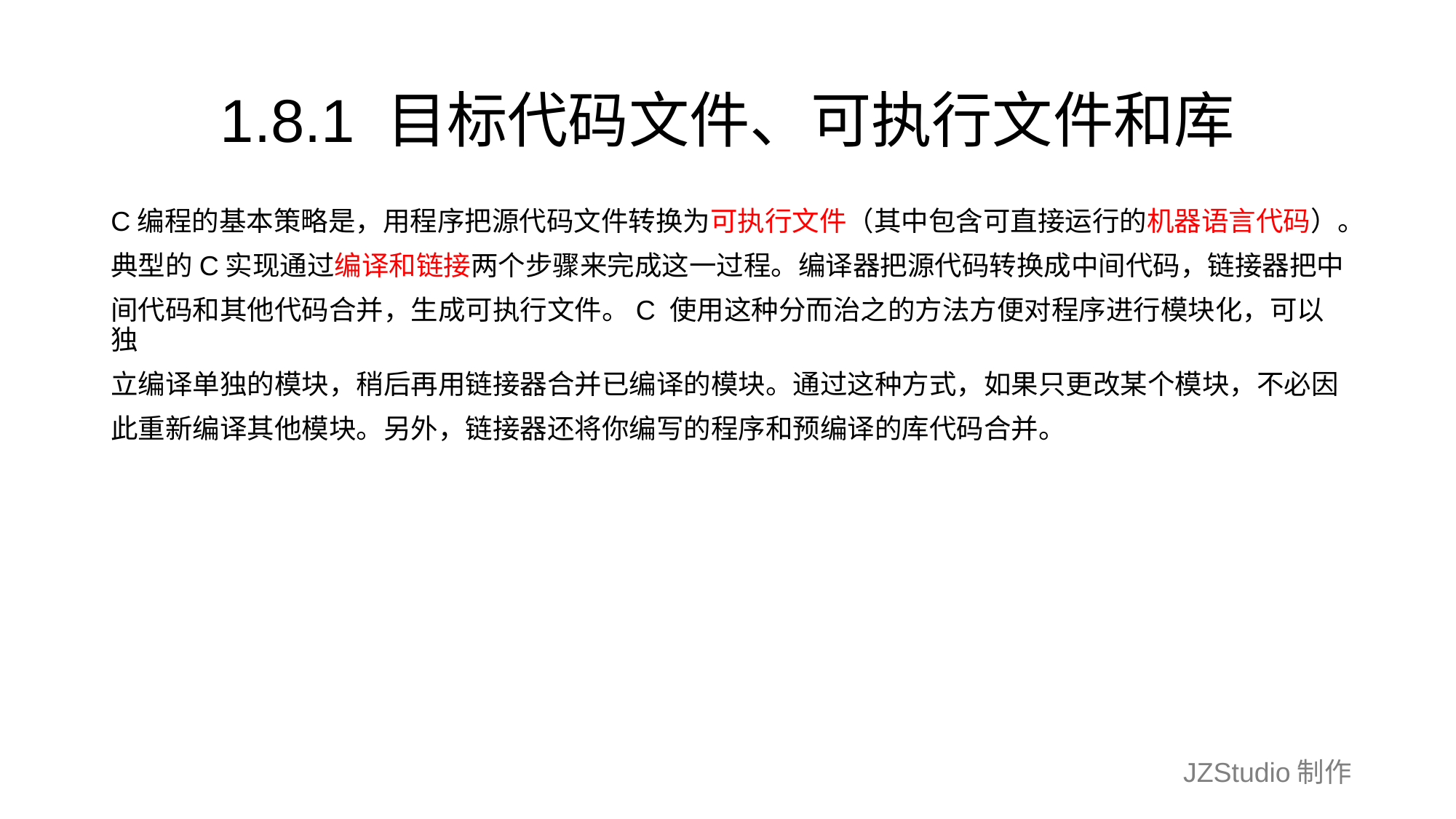

# 1.8.1 目标代码文件、可执行文件和库
C编程的基本策略是，用程序把源代码文件转换为可执行文件（其中包含可直接运行的机器语言代码）。
典型的C实现通过编译和链接两个步骤来完成这一过程。编译器把源代码转换成中间代码，链接器把中
间代码和其他代码合并，生成可执行文件。C 使用这种分而治之的方法方便对程序进行模块化，可以独
立编译单独的模块，稍后再用链接器合并已编译的模块。通过这种方式，如果只更改某个模块，不必因
此重新编译其他模块。另外，链接器还将你编写的程序和预编译的库代码合并。